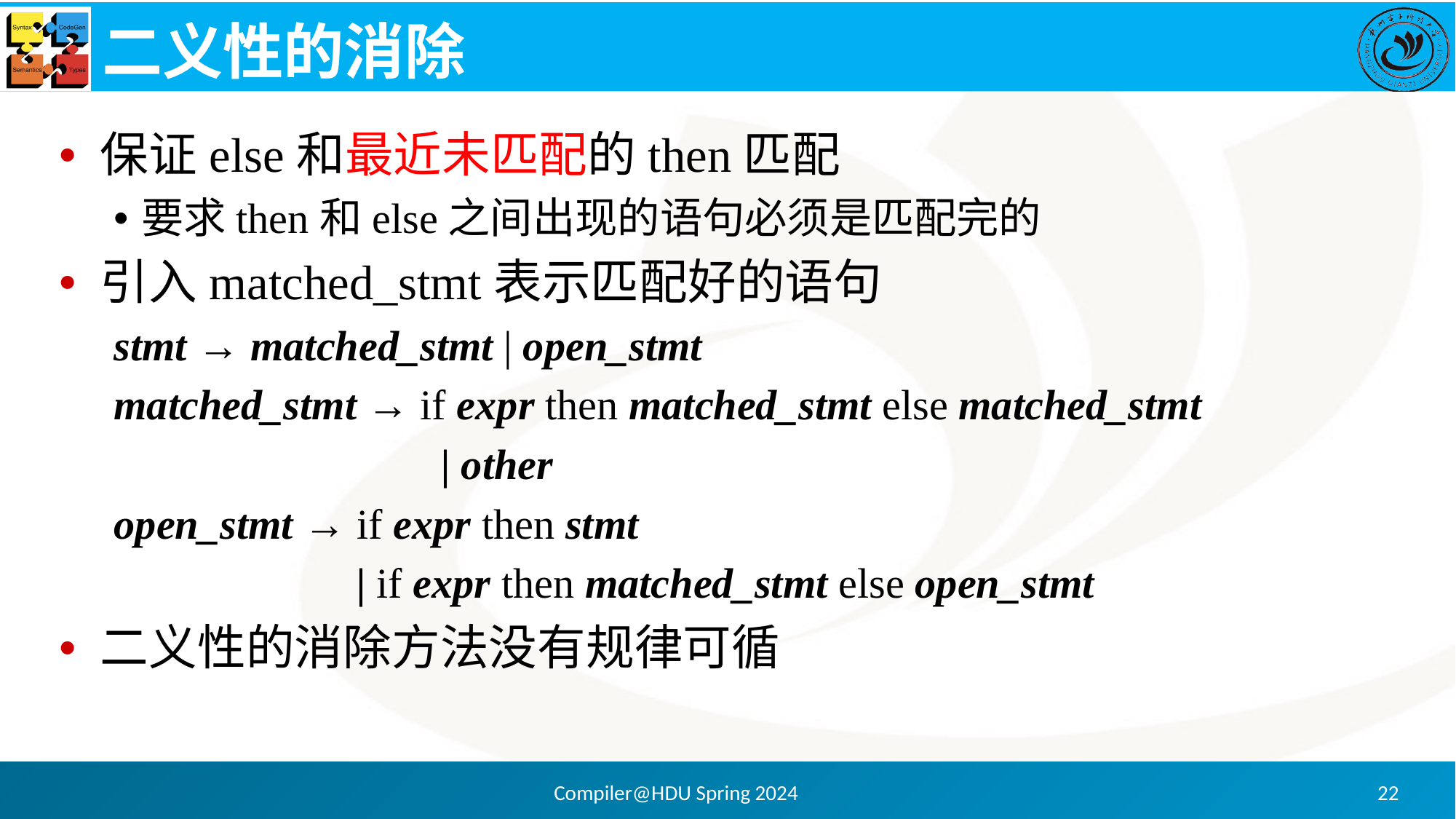

# 二义性的消除
保证else和最近未匹配的then匹配
要求then和else之间出现的语句必须是匹配完的
引入matched_stmt表示匹配好的语句
stmt → matched_stmt | open_stmt
matched_stmt → if expr then matched_stmt else matched_stmt
			| other
open_stmt → if expr then stmt
                       | if expr then matched_stmt else open_stmt
二义性的消除方法没有规律可循
Compiler@HDU Spring 2024
22